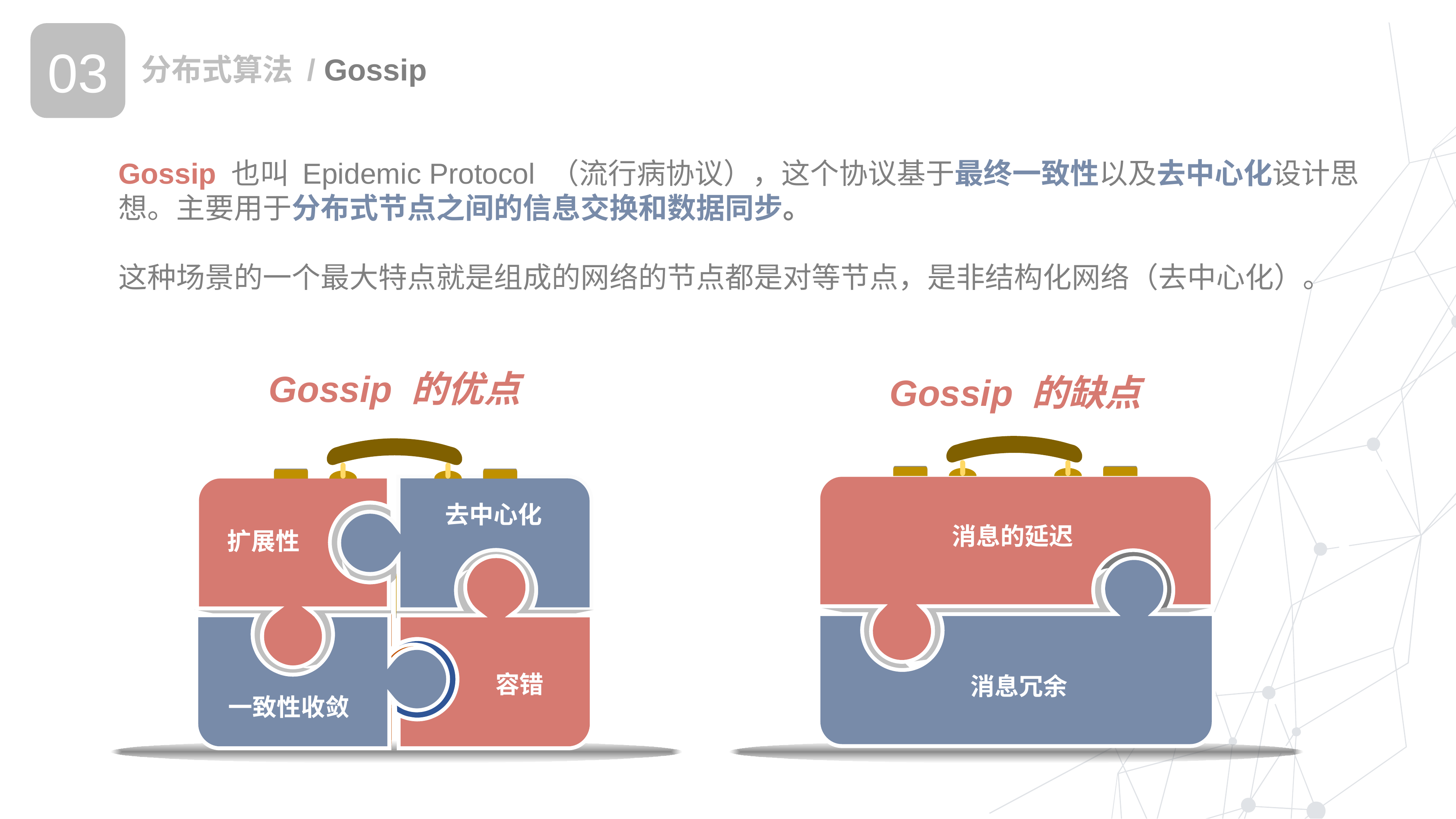

03
分布式算法 / Gossip

Gossip 也叫 Epidemic Protocol （流行病协议），这个协议基于最终一致性以及去中心化设计思想。主要用于分布式节点之间的信息交换和数据同步。

这种场景的一个最大特点就是组成的网络的节点都是对等节点，是非结构化网络（去中心化）。
Gossip 的优点
Gossip 的缺点

消息的延迟

消息冗余

去中心化
扩展性
容错
一致性收敛